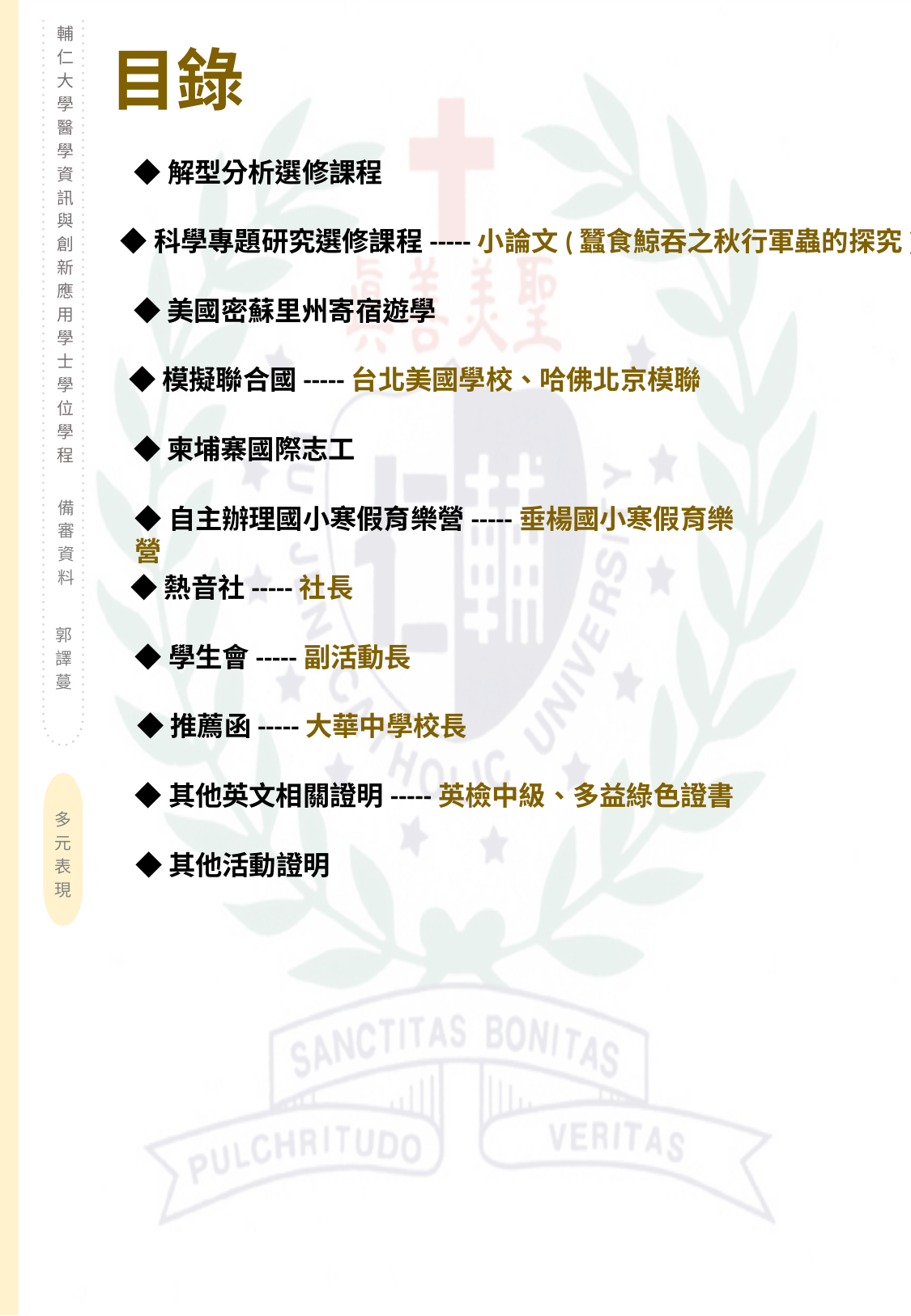

輔仁大學醫學資訊與創新應用學士學位學程

目錄
◆解型分析選修課程
◆科學專題研究選修課程-----小論文(蠶食鯨吞之秋行軍蟲的探究)
◆美國密蘇里州寄宿遊學
◆模擬聯合國-----台北美國學校、哈佛北京模聯
◆柬埔寨國際志工
備審資料
◆自主辦理國小寒假育樂營-----垂楊國小寒假育樂營
◆熱音社-----社長
郭譯蔓
◆學生會-----副活動長
◆推薦函-----大華中學校長

◆其他英文相關證明-----英檢中級、多益綠色證書
多元表現
◆其他活動證明